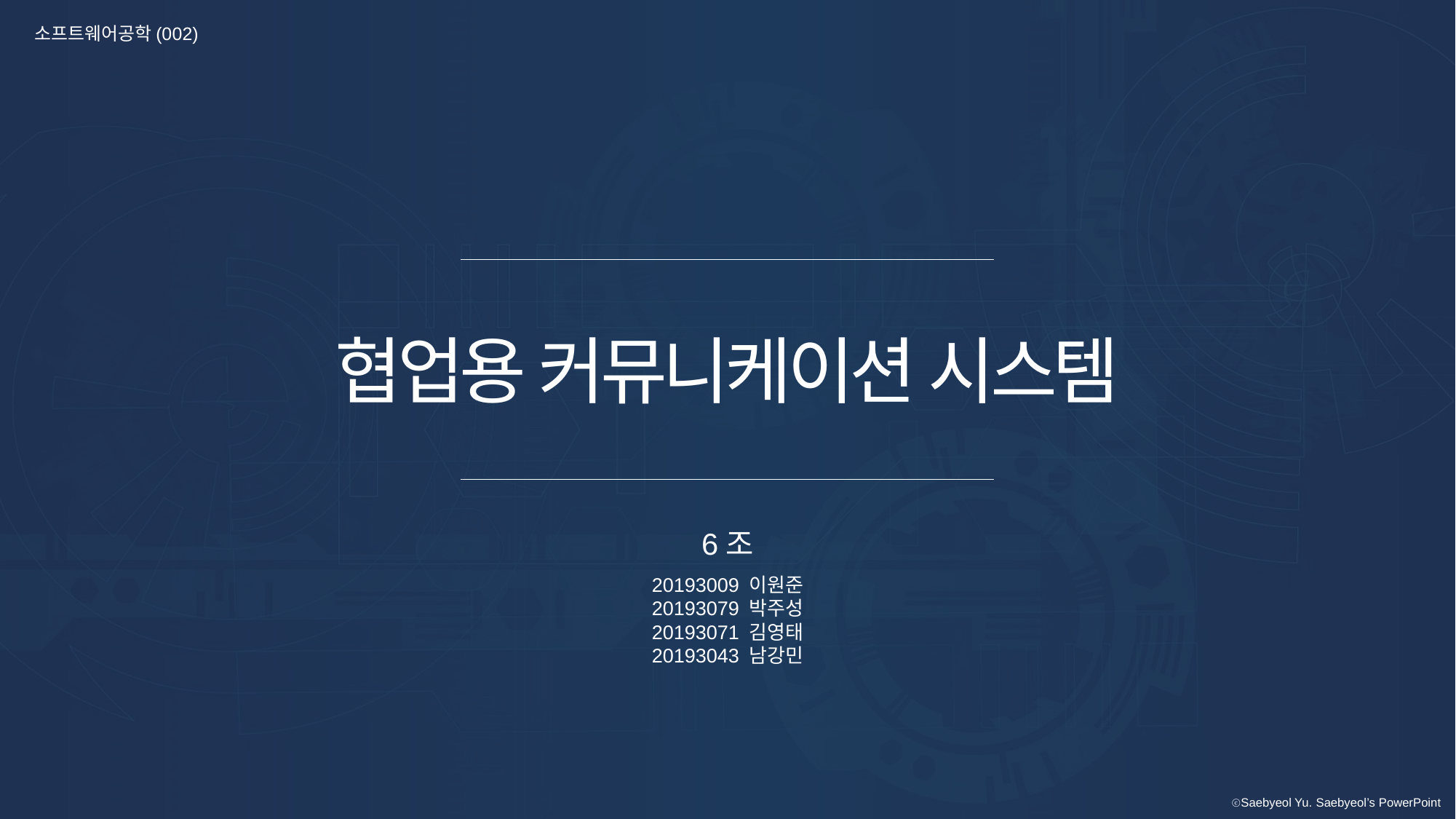

소프트웨어공학(002)
협업용 커뮤니케이션 시스템
6조
20193009 이원준
20193079 박주성
20193071 김영태
20193043 남강민